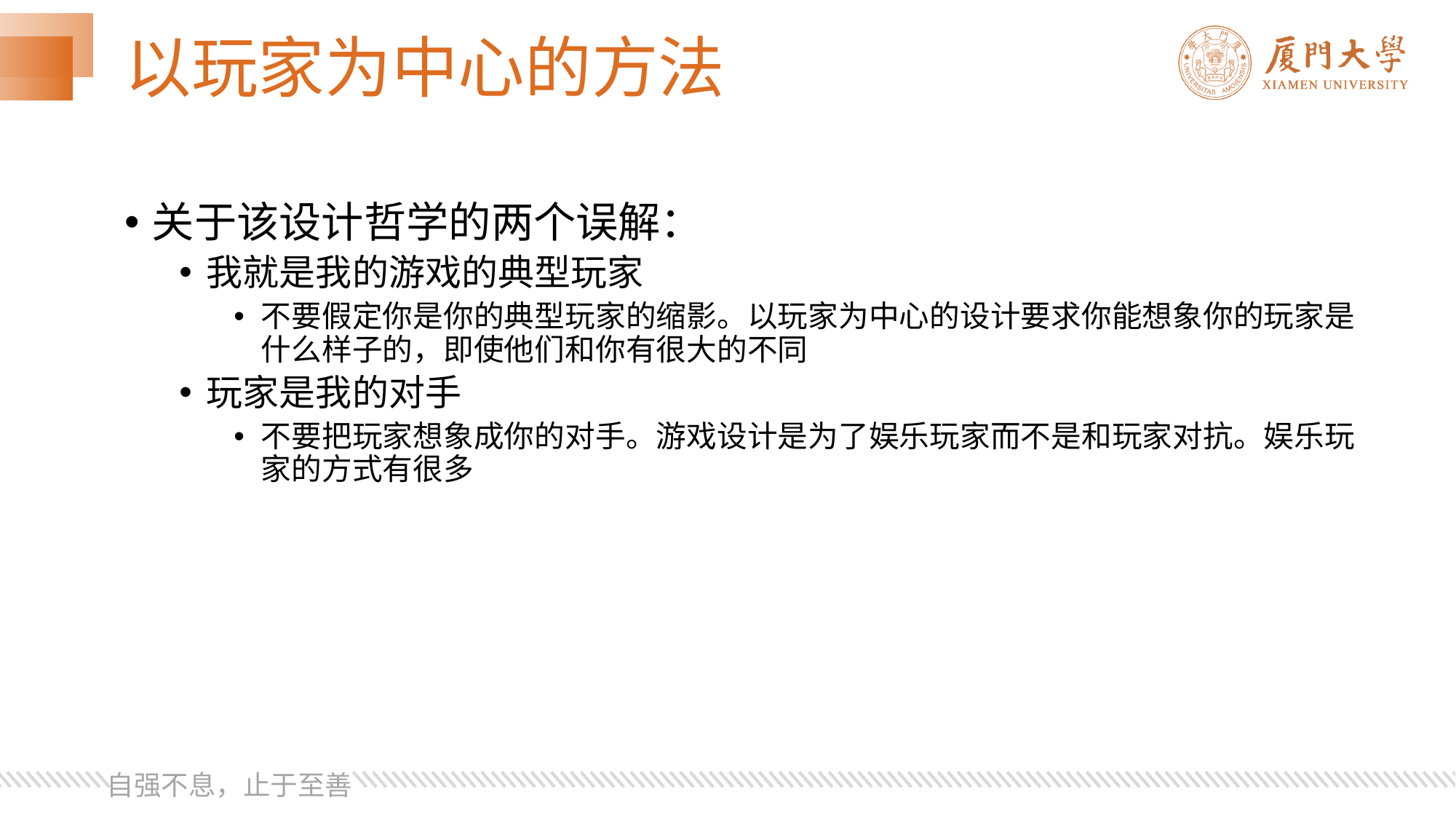

# 以玩家为中心的方法
关于该设计哲学的两个误解：
我就是我的游戏的典型玩家
不要假定你是你的典型玩家的缩影。以玩家为中心的设计要求你能想象你的玩家是什么样子的，即使他们和你有很大的不同
玩家是我的对手
不要把玩家想象成你的对手。游戏设计是为了娱乐玩家而不是和玩家对抗。娱乐玩家的方式有很多